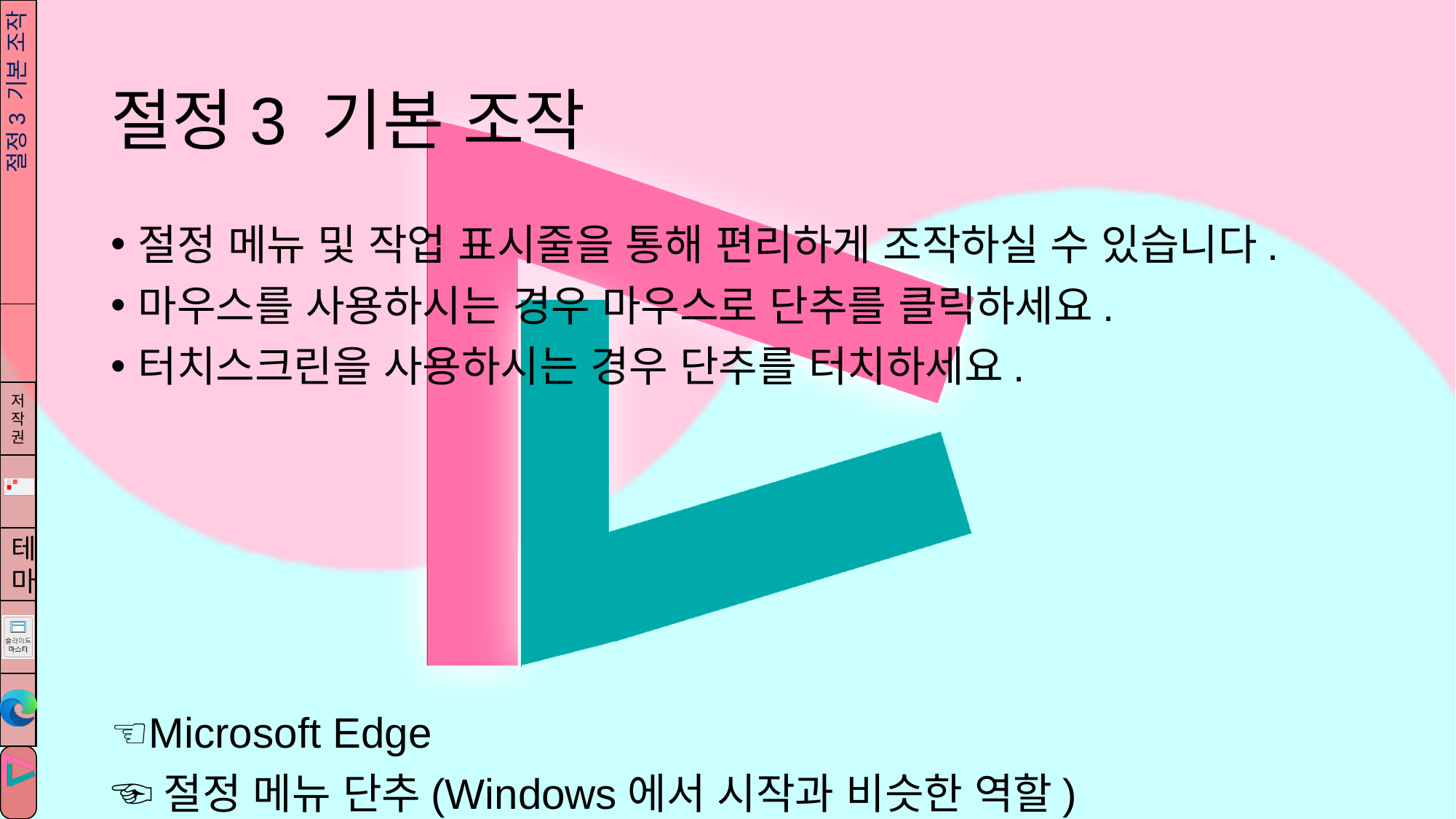

# 절정3 기본 조작
절정3 기본 조작
절정 메뉴 및 작업 표시줄을 통해 편리하게 조작하실 수 있습니다.
마우스를 사용하시는 경우 마우스로 단추를 클릭하세요.
터치스크린을 사용하시는 경우 단추를 터치하세요.

☜Microsoft Edge
☜절정 메뉴 단추(Windows에서 시작과 비슷한 역할)